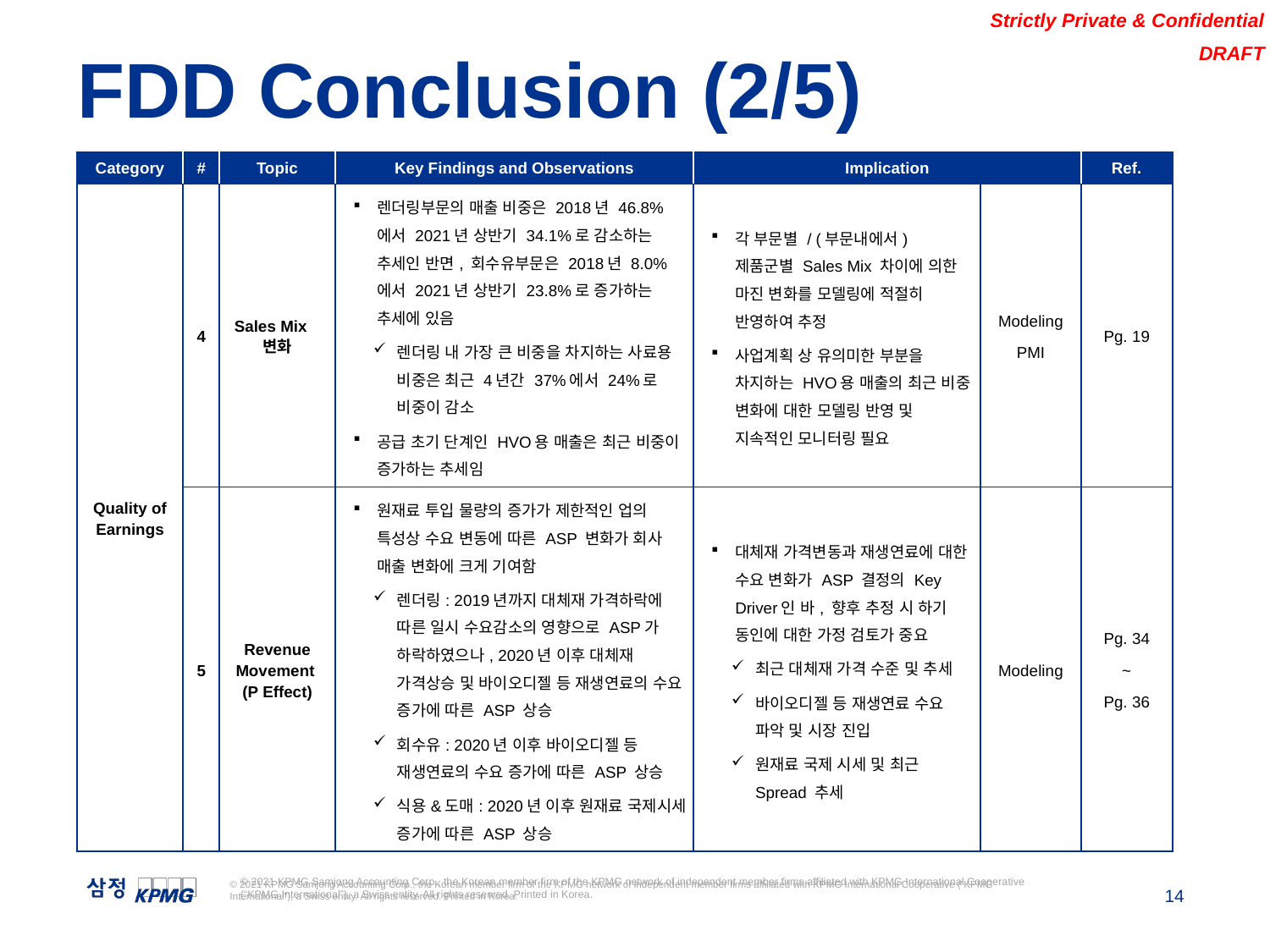

FDD Conclusion (2/5)
| Category | # | Topic | Key Findings and Observations | Implication |  | Ref. |
| --- | --- | --- | --- | --- | --- | --- |
| Quality of Earnings | 4 | Sales Mix 변화 | 렌더링부문의 매출 비중은 2018년 46.8%에서 2021년 상반기 34.1%로 감소하는 추세인 반면, 회수유부문은 2018년 8.0%에서 2021년 상반기 23.8%로 증가하는 추세에 있음 렌더링 내 가장 큰 비중을 차지하는 사료용 비중은 최근 4년간 37%에서 24%로 비중이 감소 공급 초기 단계인 HVO용 매출은 최근 비중이 증가하는 추세임 | 각 부문별 / (부문내에서) 제품군별 Sales Mix 차이에 의한 마진 변화를 모델링에 적절히 반영하여 추정 사업계획 상 유의미한 부분을 차지하는 HVO용 매출의 최근 비중 변화에 대한 모델링 반영 및 지속적인 모니터링 필요 | Modeling PMI | Pg. 19 |
|  | 5 | Revenue Movement (P Effect) | 원재료 투입 물량의 증가가 제한적인 업의 특성상 수요 변동에 따른 ASP 변화가 회사 매출 변화에 크게 기여함 렌더링: 2019년까지 대체재 가격하락에 따른 일시 수요감소의 영향으로 ASP가 하락하였으나, 2020년 이후 대체재 가격상승 및 바이오디젤 등 재생연료의 수요 증가에 따른 ASP 상승 회수유: 2020년 이후 바이오디젤 등 재생연료의 수요 증가에 따른 ASP 상승 식용&도매: 2020년 이후 원재료 국제시세 증가에 따른 ASP 상승 | 대체재 가격변동과 재생연료에 대한 수요 변화가 ASP 결정의 Key Driver인 바, 향후 추정 시 하기 동인에 대한 가정 검토가 중요 최근 대체재 가격 수준 및 추세 바이오디젤 등 재생연료 수요 파악 및 시장 진입 원재료 국제 시세 및 최근 Spread 추세 | Modeling | Pg. 34 ~ Pg. 36 |